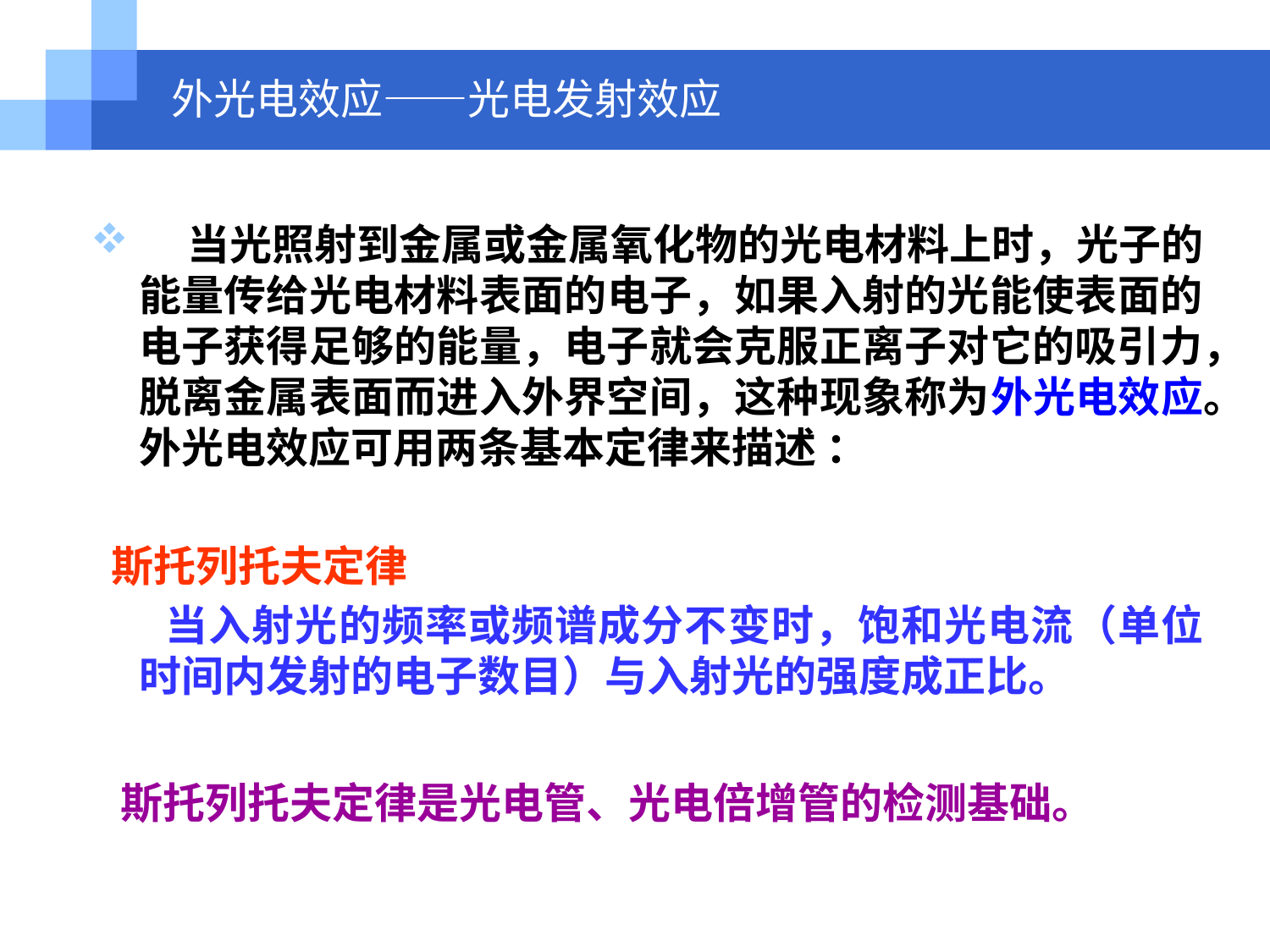

# 外光电效应——光电发射效应
    当光照射到金属或金属氧化物的光电材料上时，光子的能量传给光电材料表面的电子，如果入射的光能使表面的电子获得足够的能量，电子就会克服正离子对它的吸引力，脱离金属表面而进入外界空间，这种现象称为外光电效应。外光电效应可用两条基本定律来描述 ：

 斯托列托夫定律
      当入射光的频率或频谱成分不变时，饱和光电流（单位时间内发射的电子数目）与入射光的强度成正比。

  斯托列托夫定律是光电管、光电倍增管的检测基础。